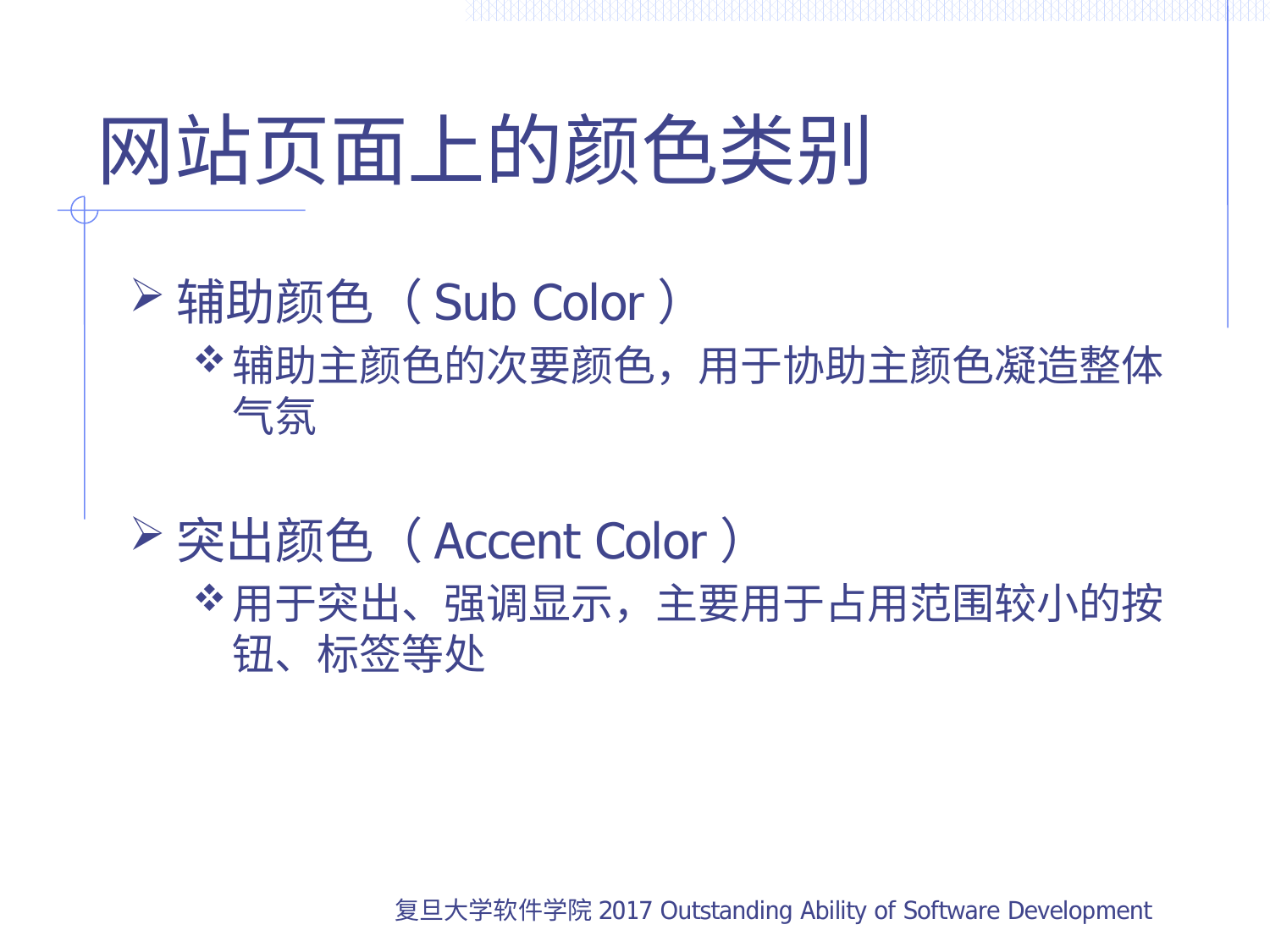

# 网站页面上的颜色类别
辅助颜色（Sub Color）
辅助主颜色的次要颜色，用于协助主颜色凝造整体气氛

突出颜色（Accent Color）
用于突出、强调显示，主要用于占用范围较小的按钮、标签等处